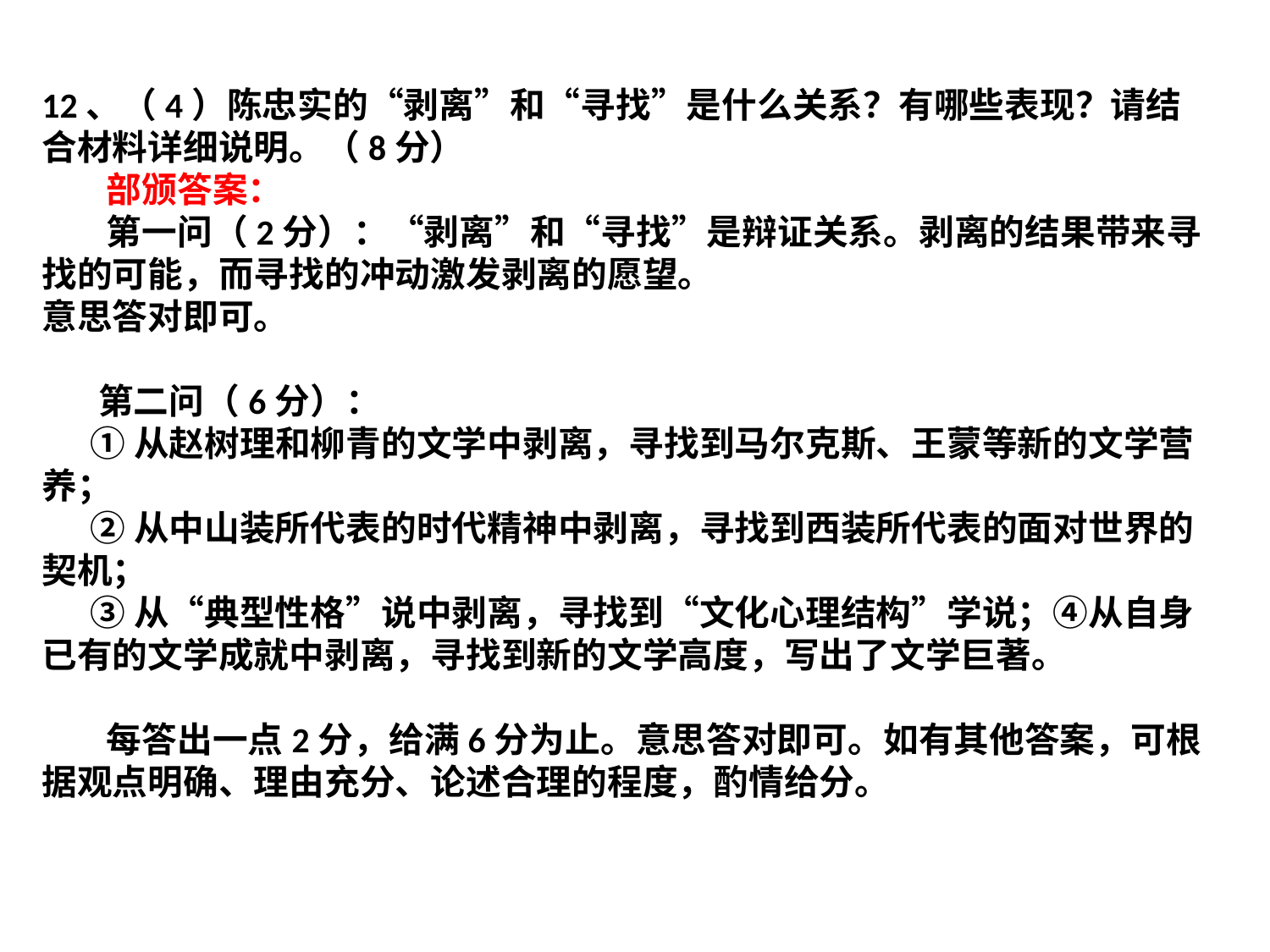

12、（4）陈忠实的“剥离”和“寻找”是什么关系？有哪些表现？请结合材料详细说明。（8分）
       部颁答案：
       第一问（2分）：“剥离”和“寻找”是辩证关系。剥离的结果带来寻找的可能，而寻找的冲动激发剥离的愿望。
意思答对即可。

      第二问（6分）：
      ①从赵树理和柳青的文学中剥离，寻找到马尔克斯、王蒙等新的文学营养；
      ②从中山装所代表的时代精神中剥离，寻找到西装所代表的面对世界的契机；
      ③从“典型性格”说中剥离，寻找到“文化心理结构”学说；④从自身已有的文学成就中剥离，寻找到新的文学高度，写出了文学巨著。

       每答出一点2分，给满6分为止。意思答对即可。如有其他答案，可根据观点明确、理由充分、论述合理的程度，酌情给分。